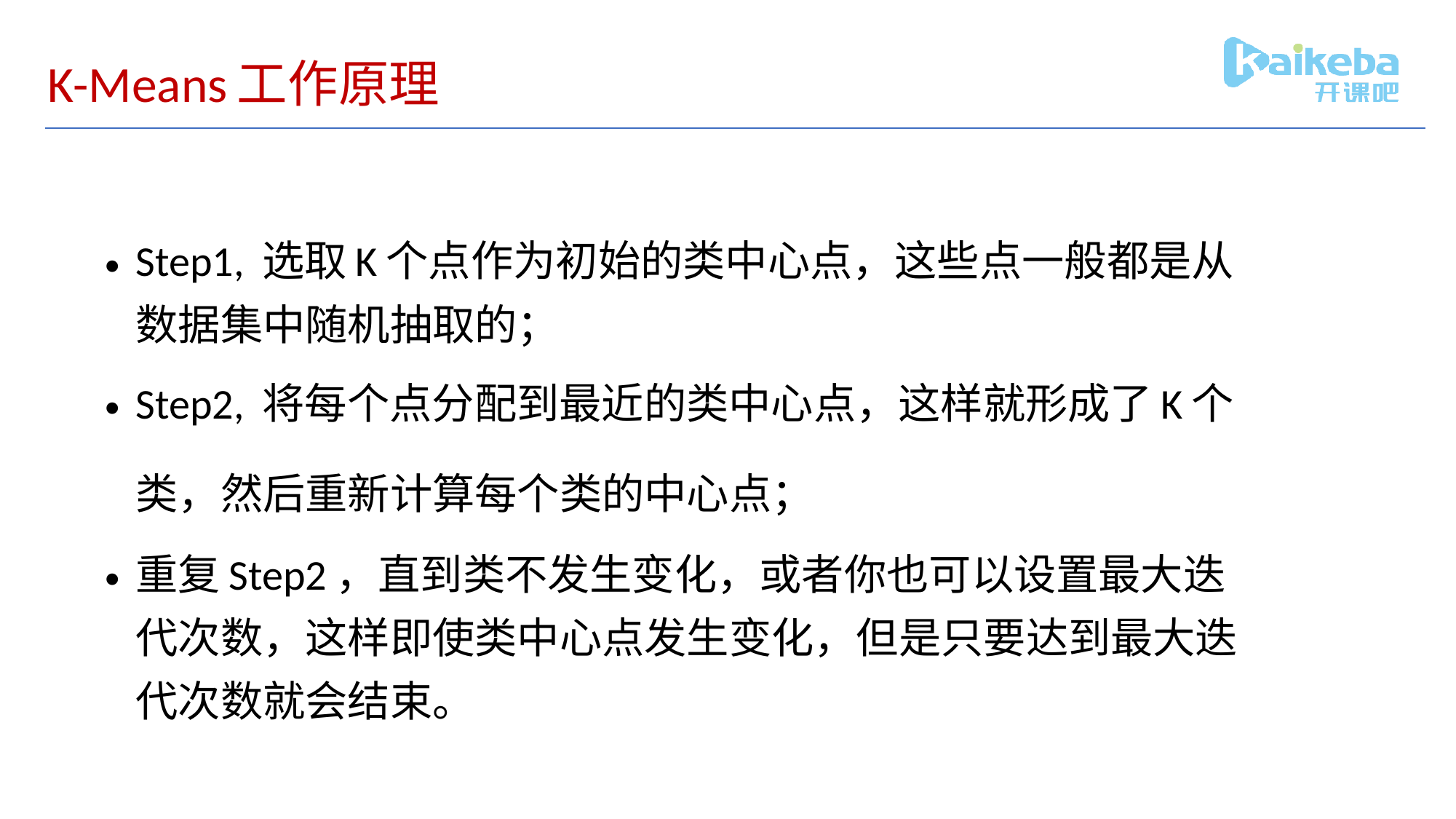

# K-Means工作原理
Step1, 选取K个点作为初始的类中心点，这些点一般都是从数据集中随机抽取的；
Step2, 将每个点分配到最近的类中心点，这样就形成了K个类，然后重新计算每个类的中心点；
重复Step2，直到类不发生变化，或者你也可以设置最大迭代次数，这样即使类中心点发生变化，但是只要达到最大迭代次数就会结束。